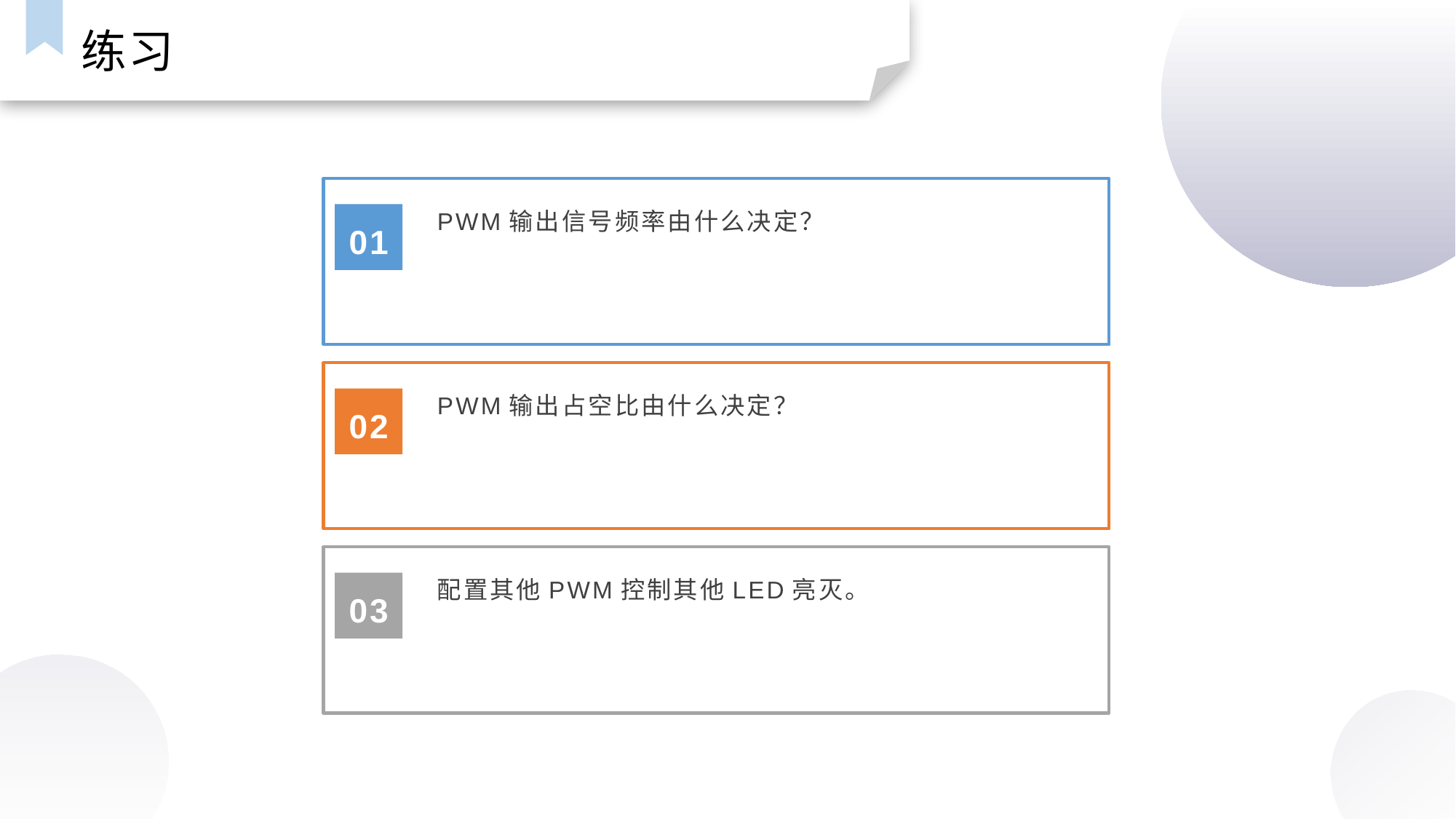

练习

PWM输出信号频率由什么决定？

01

PWM输出占空比由什么决定？

02

配置其他PWM控制其他LED亮灭。

03